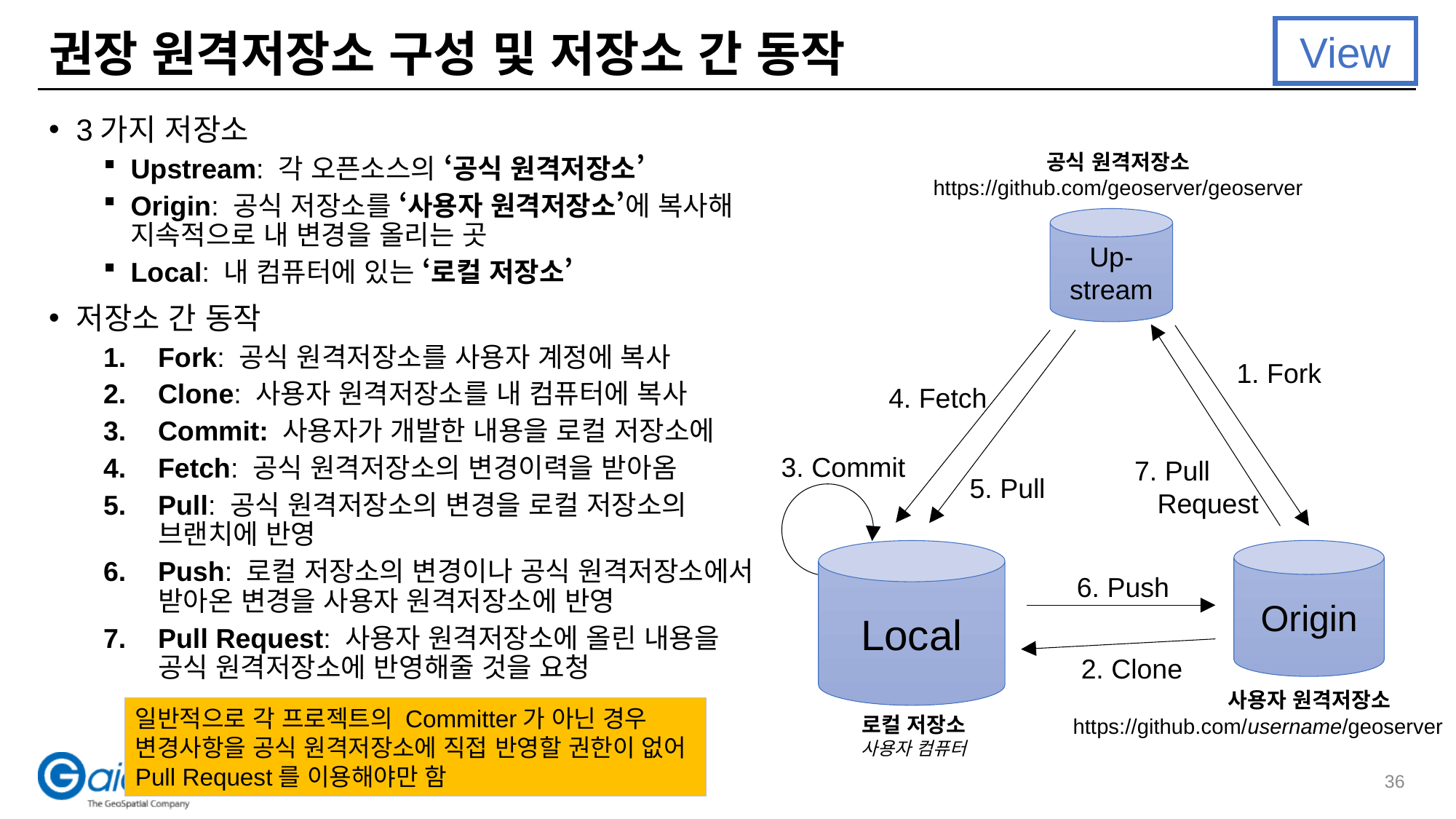

View
# 권장 원격저장소 구성 및 저장소 간 동작
3가지 저장소
Upstream: 각 오픈소스의 ‘공식 원격저장소’
Origin: 공식 저장소를 ‘사용자 원격저장소’에 복사해 지속적으로 내 변경을 올리는 곳
Local: 내 컴퓨터에 있는 ‘로컬 저장소’
저장소 간 동작
Fork: 공식 원격저장소를 사용자 계정에 복사
Clone: 사용자 원격저장소를 내 컴퓨터에 복사
Commit: 사용자가 개발한 내용을 로컬 저장소에
Fetch: 공식 원격저장소의 변경이력을 받아옴
Pull: 공식 원격저장소의 변경을 로컬 저장소의 브랜치에 반영
Push: 로컬 저장소의 변경이나 공식 원격저장소에서 받아온 변경을 사용자 원격저장소에 반영
Pull Request: 사용자 원격저장소에 올린 내용을 공식 원격저장소에 반영해줄 것을 요청
공식 원격저장소
https://github.com/geoserver/geoserver
Up-stream
1. Fork
4. Fetch
3. Commit
7. Pull
   Request
5. Pull

Origin
Local
6. Push
2. Clone
사용자 원격저장소
일반적으로 각 프로젝트의 Committer가 아닌 경우 변경사항을 공식 원격저장소에 직접 반영할 권한이 없어 Pull Request를 이용해야만 함
로컬 저장소
사용자 컴퓨터
https://github.com/username/geoserver
오픈소스 개발을 위한 GIT 사용법 실습
36